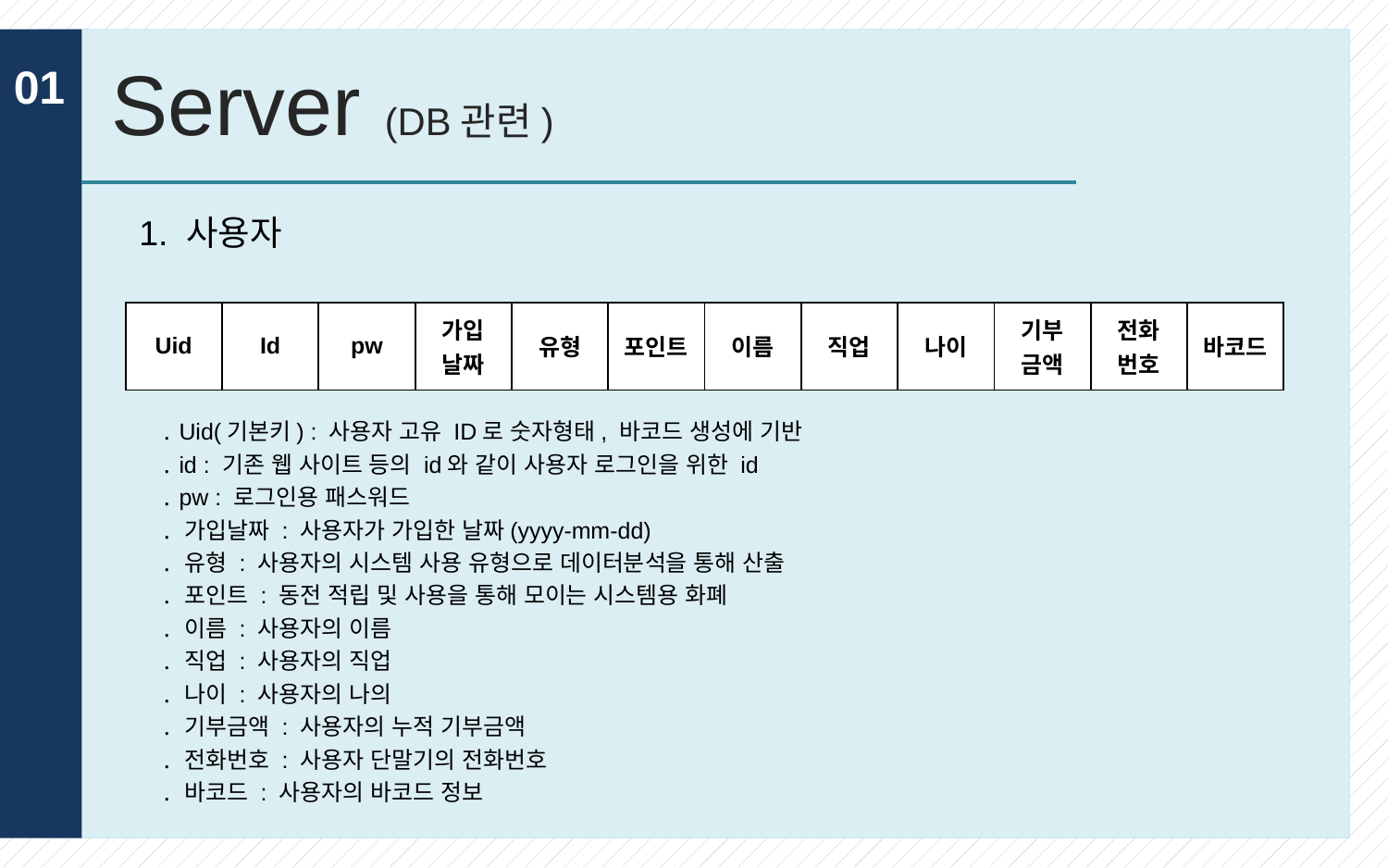

# Server (DB관련)
01
1. 사용자
| Uid | Id | pw | 가입 날짜 | 유형 | 포인트 | 이름 | 직업 | 나이 | 기부 금액 | 전화 번호 | 바코드 |
| --- | --- | --- | --- | --- | --- | --- | --- | --- | --- | --- | --- |
․ Uid(기본키) : 사용자 고유 ID로 숫자형태, 바코드 생성에 기반
․ id : 기존 웹 사이트 등의 id와 같이 사용자 로그인을 위한 id
․ pw : 로그인용 패스워드
․ 가입날짜 : 사용자가 가입한 날짜(yyyy-mm-dd)
․ 유형 : 사용자의 시스템 사용 유형으로 데이터분석을 통해 산출
․ 포인트 : 동전 적립 및 사용을 통해 모이는 시스템용 화폐
․ 이름 : 사용자의 이름
․ 직업 : 사용자의 직업
․ 나이 : 사용자의 나의
․ 기부금액 : 사용자의 누적 기부금액
․ 전화번호 : 사용자 단말기의 전화번호
․ 바코드 : 사용자의 바코드 정보